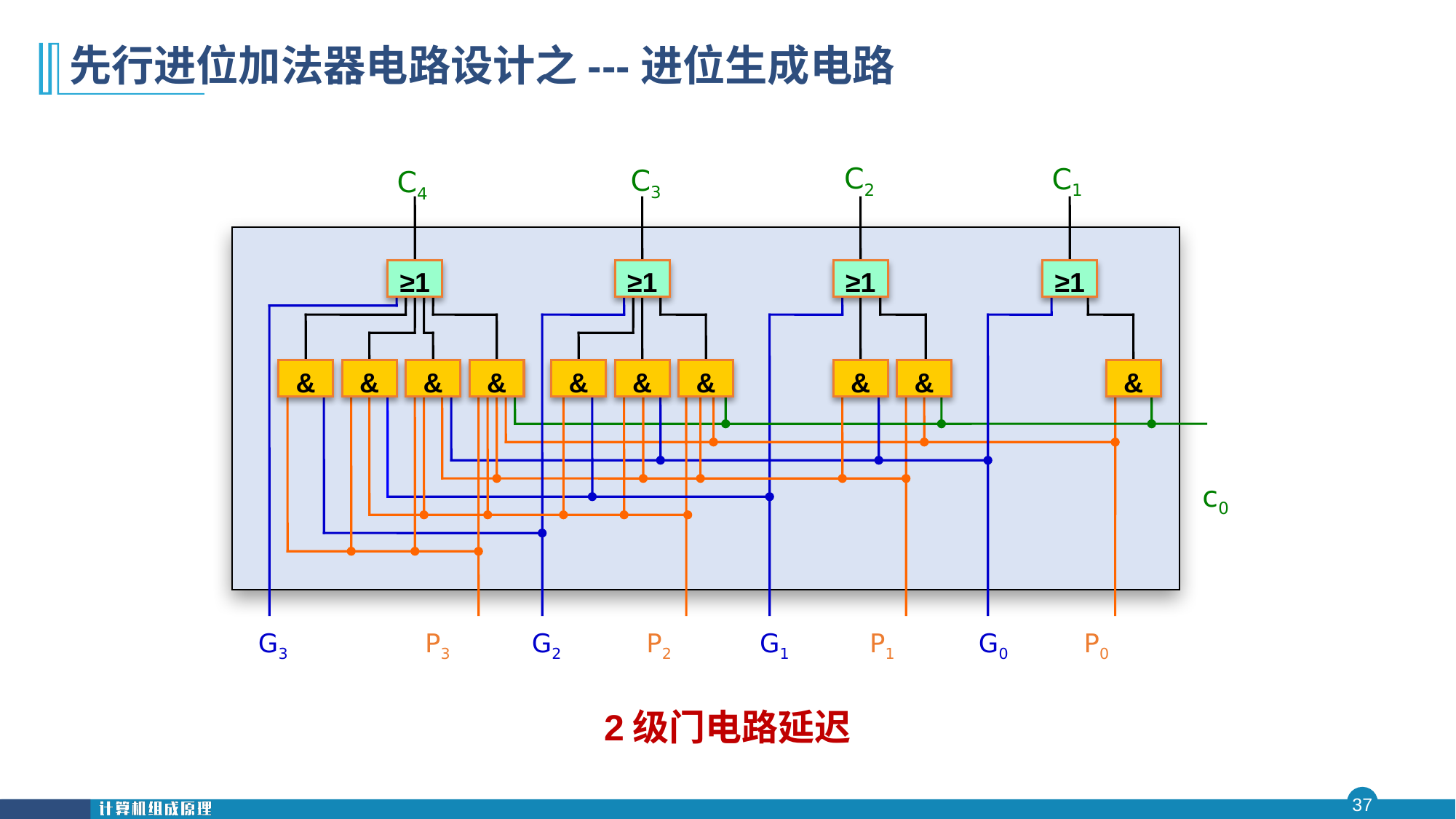

# 先行进位加法器电路设计之---进位生成电路
C2

C1

C3

C4

≥1
&
&
&
&
≥1
&
&
&
≥1
≥1

&
&
&

c0

  G3                             P3
  G2                  P2
  G1                 P1
G0                P0
2级门电路延迟